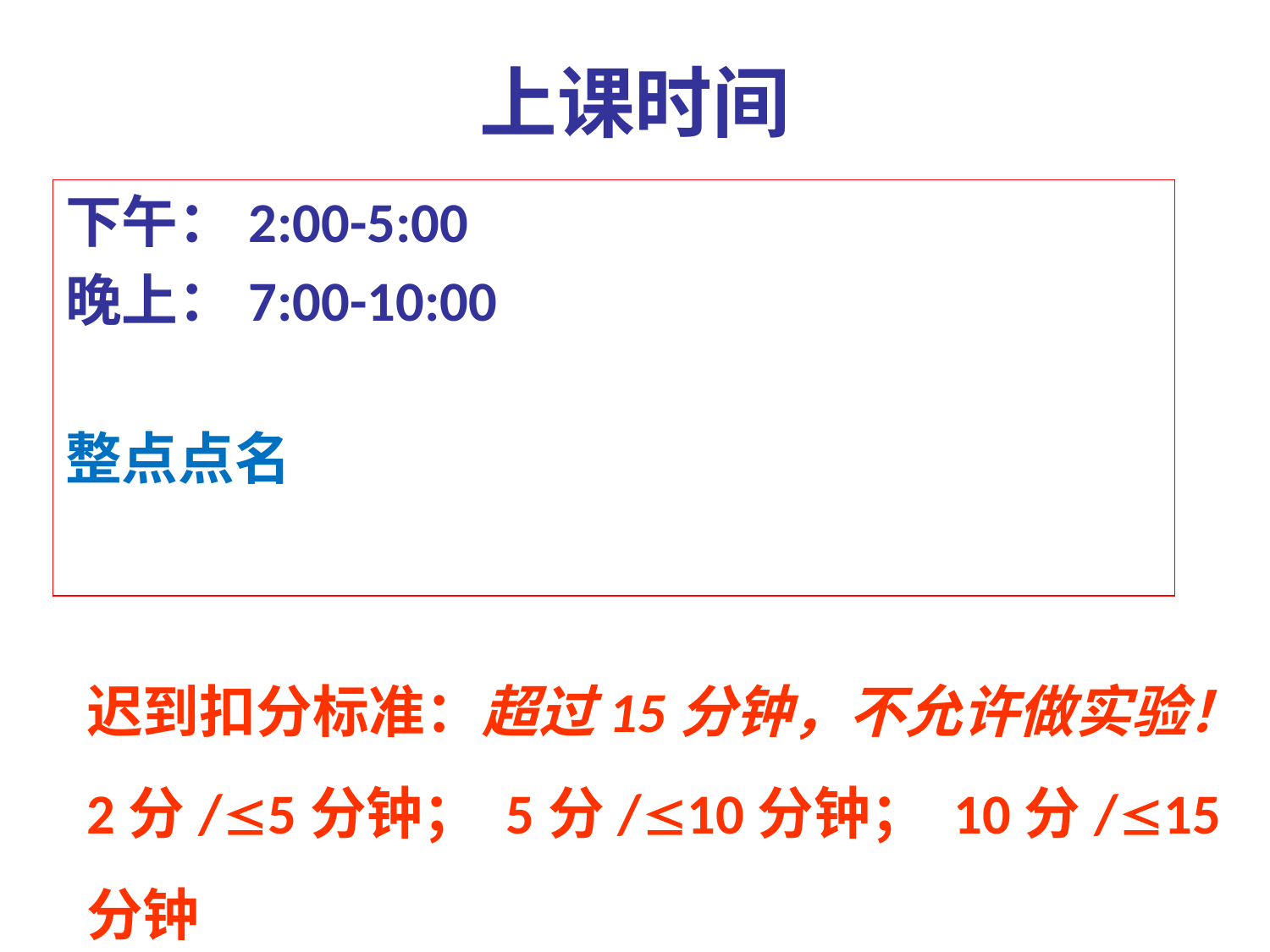

# 上课时间
下午：2:00-5:00
晚上：7:00-10:00

整点点名
迟到扣分标准：超过15分钟，不允许做实验！
2分/≤5分钟； 5分/≤10分钟； 10分/≤15分钟